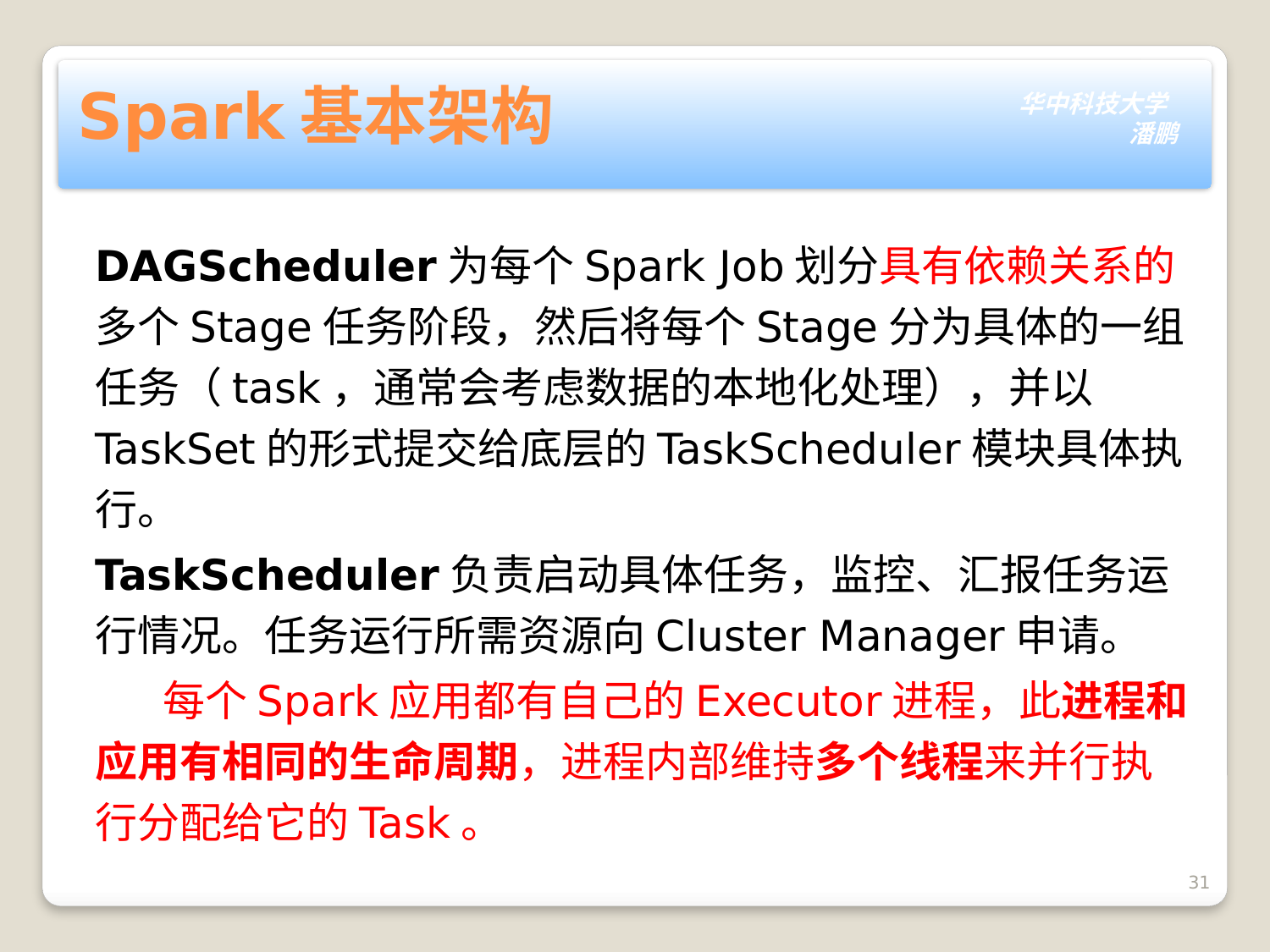

# Spark基本架构
DAGScheduler为每个Spark Job划分具有依赖关系的多个Stage任务阶段，然后将每个Stage分为具体的一组任务（task，通常会考虑数据的本地化处理），并以TaskSet的形式提交给底层的TaskScheduler模块具体执行。
TaskScheduler负责启动具体任务，监控、汇报任务运行情况。任务运行所需资源向Cluster Manager申请。
      每个Spark应用都有自己的Executor进程，此进程和应用有相同的生命周期，进程内部维持多个线程来并行执行分配给它的Task。
31